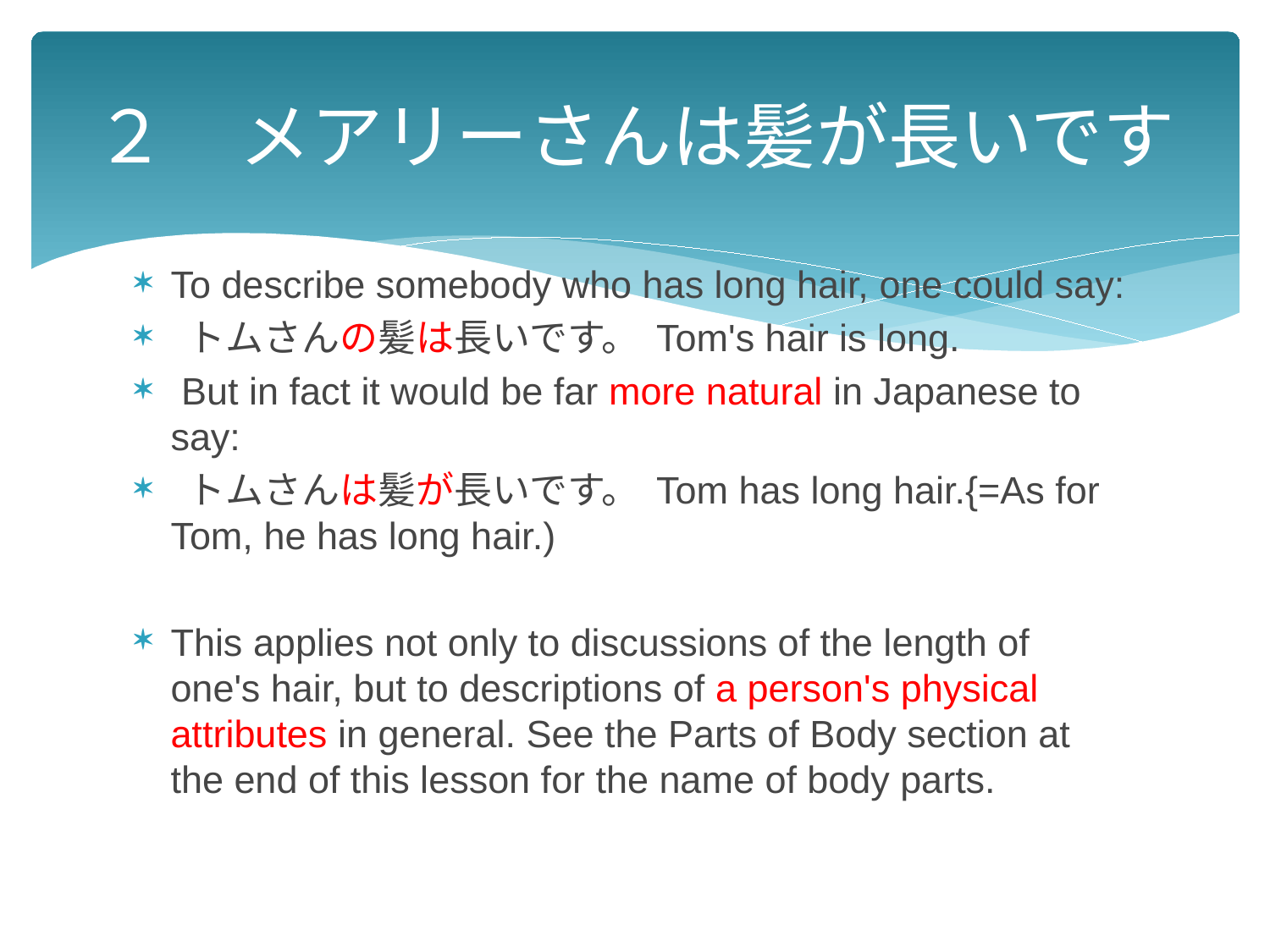

# ２　メアリーさんは髪が長いです
To describe somebody who has long hair, one could say:
 トムさんの髪は長いです。 Tom's hair is long.
 But in fact it would be far more natural in Japanese to say:
 トムさんは髪が長いです。 Tom has long hair.{=As for Tom, he has long hair.)

This applies not only to discussions of the length of one's hair, but to descriptions of a person's physical attributes in general. See the Parts of Body section at the end of this lesson for the name of body parts.